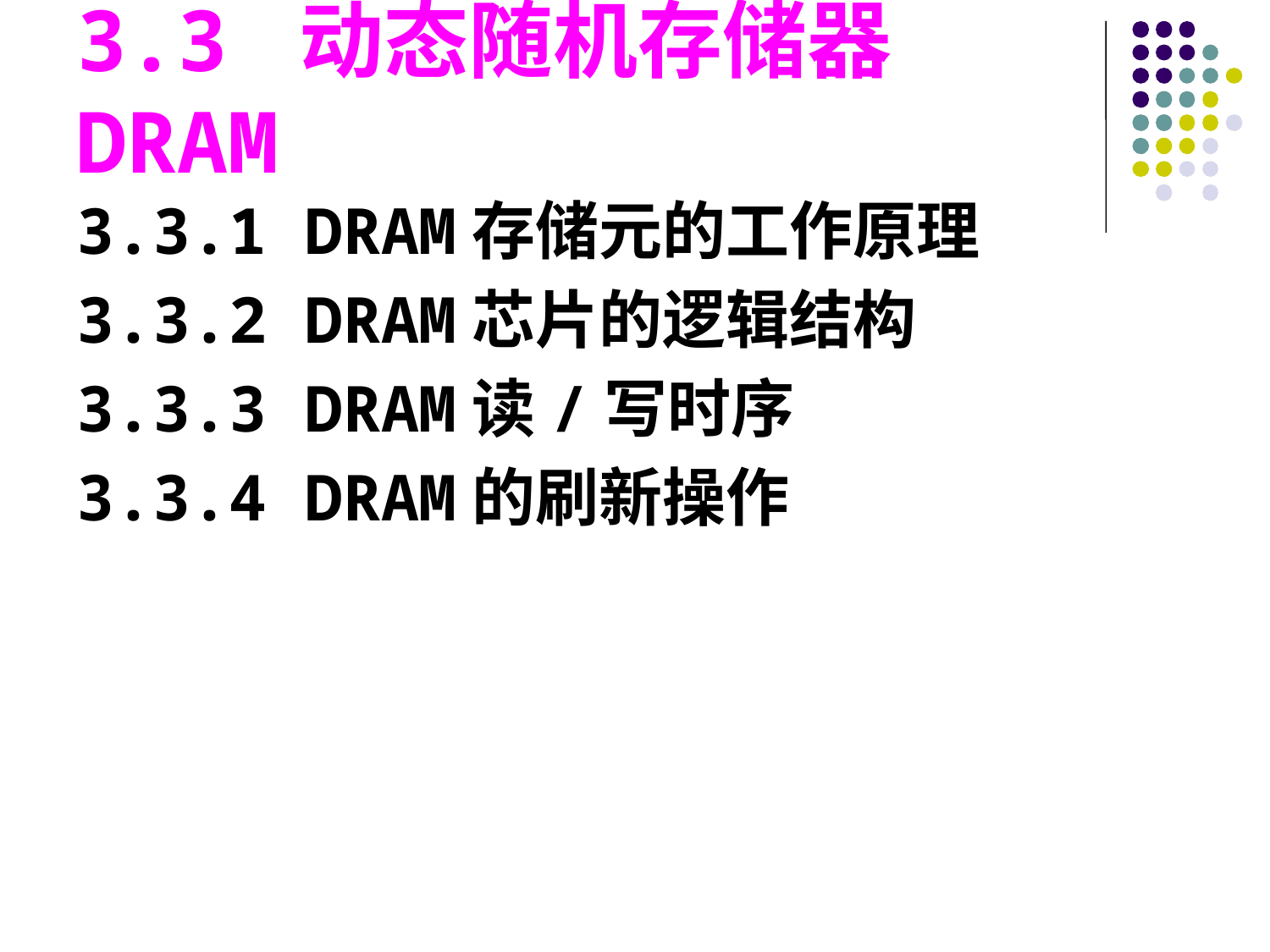

3.3 动态随机存储器DRAM
3.3.1 DRAM存储元的工作原理
3.3.2 DRAM芯片的逻辑结构
3.3.3 DRAM读/写时序
3.3.4 DRAM的刷新操作

# 31